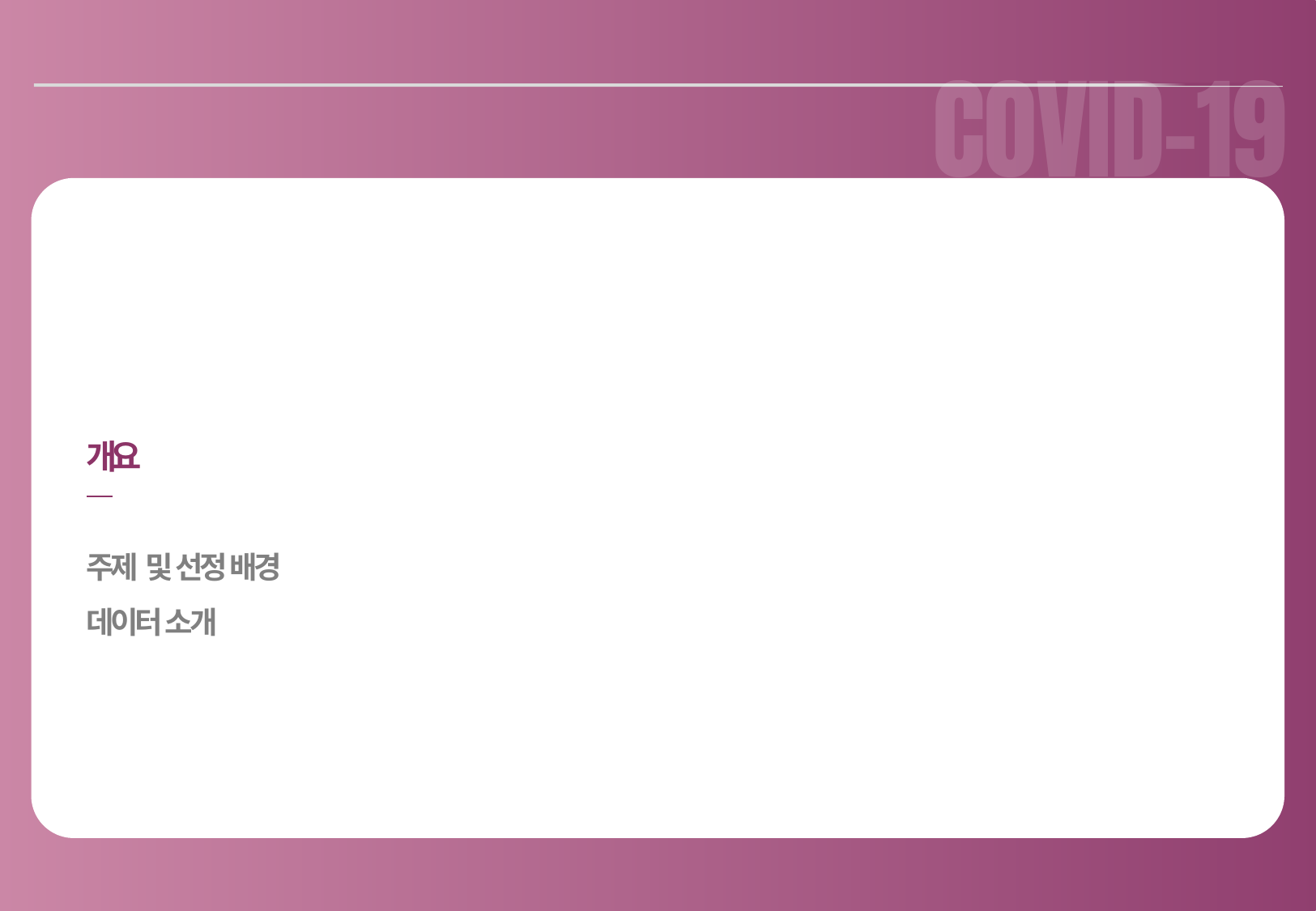

COVID-19

개요

주제  및 선정 배경
데이터 소개